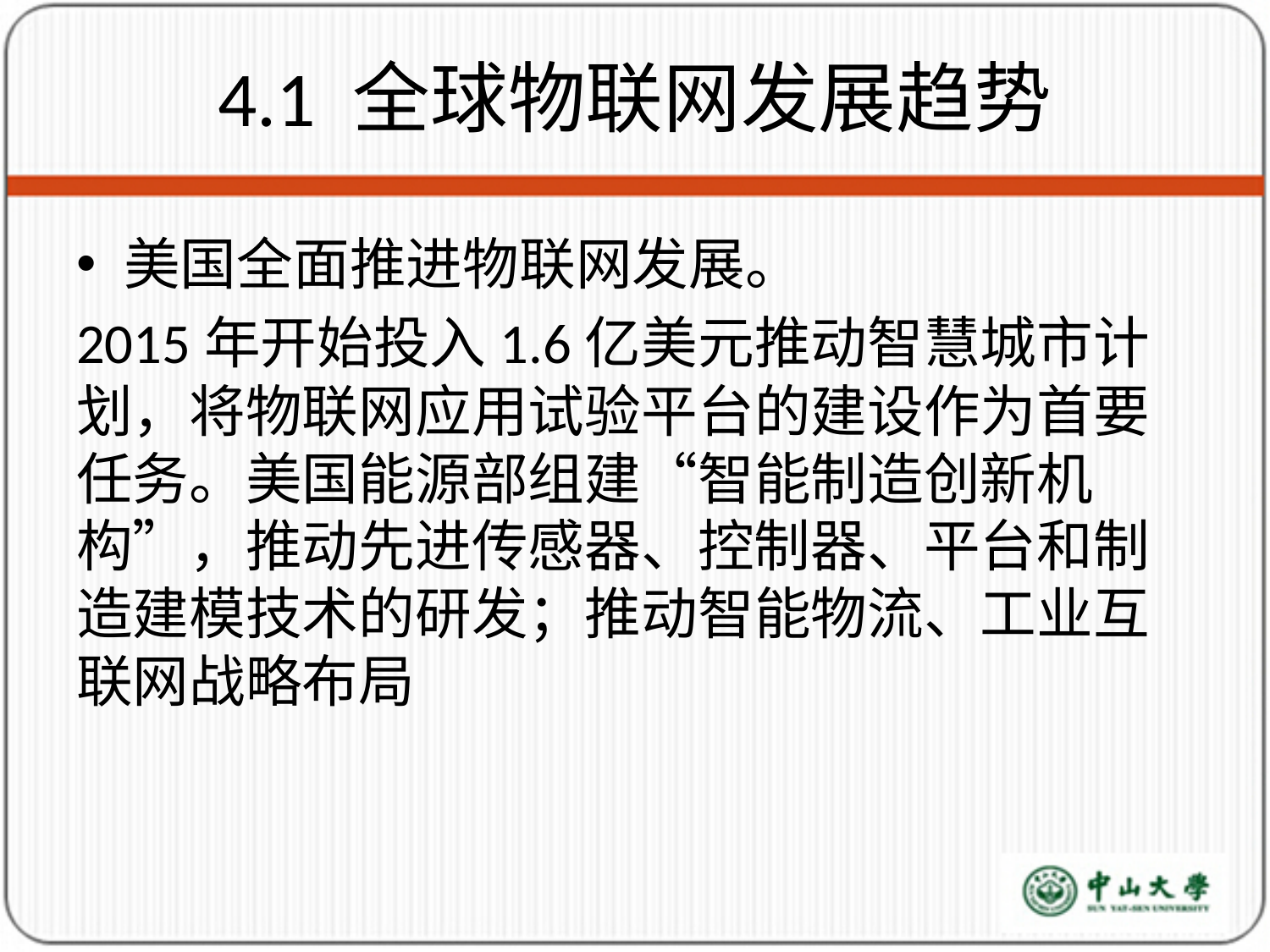

# 4.1 全球物联网发展趋势
美国全面推进物联网发展。
2015年开始投入1.6亿美元推动智慧城市计划，将物联网应用试验平台的建设作为首要任务。美国能源部组建“智能制造创新机构”，推动先进传感器、控制器、平台和制造建模技术的研发；推动智能物流、工业互联网战略布局